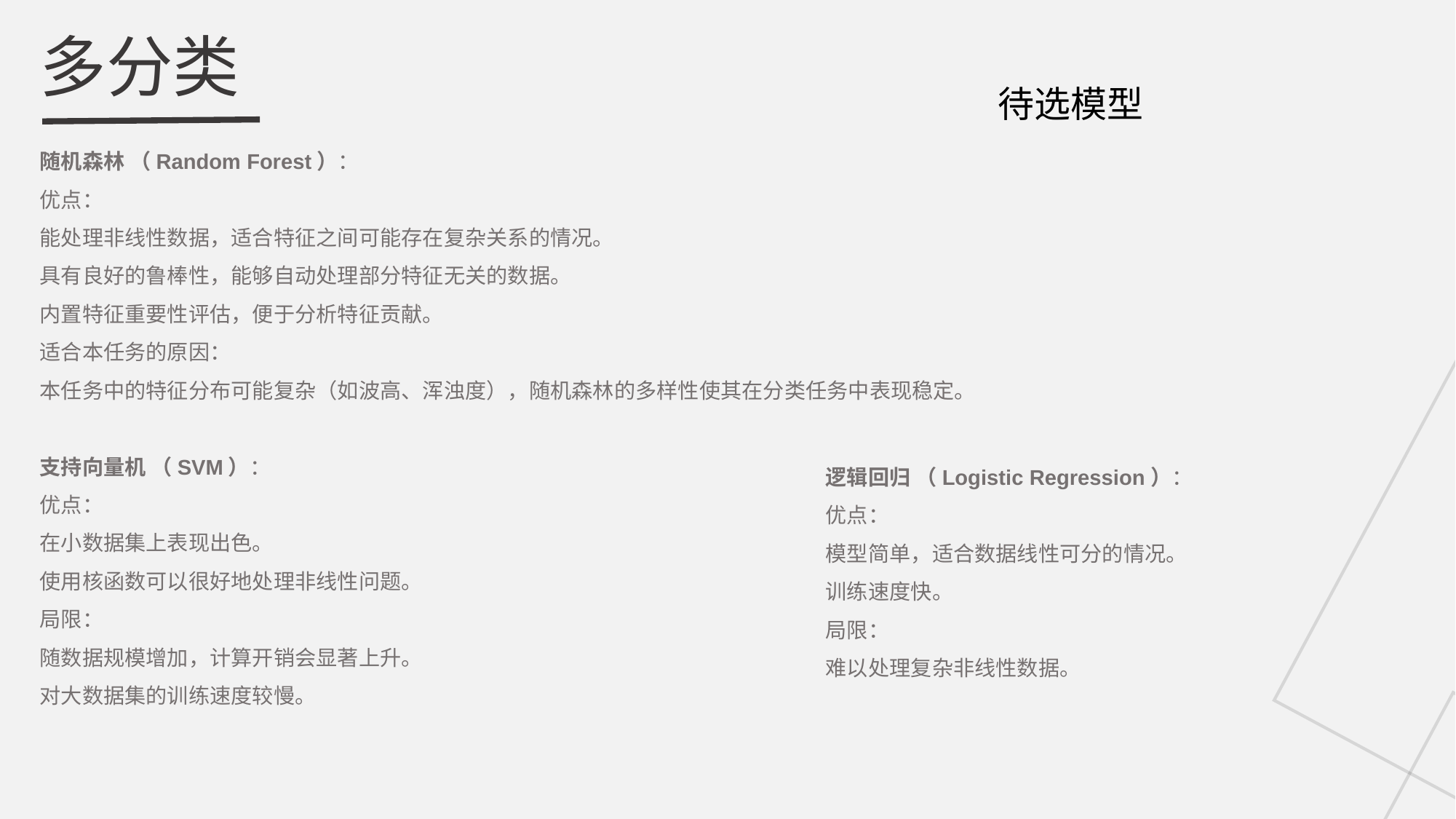

多分类
待选模型
随机森林 （Random Forest）：
优点：
能处理非线性数据，适合特征之间可能存在复杂关系的情况。
具有良好的鲁棒性，能够自动处理部分特征无关的数据。
内置特征重要性评估，便于分析特征贡献。
适合本任务的原因：
本任务中的特征分布可能复杂（如波高、浑浊度），随机森林的多样性使其在分类任务中表现稳定。

支持向量机 （SVM）：
优点：
在小数据集上表现出色。
使用核函数可以很好地处理非线性问题。
局限：
随数据规模增加，计算开销会显著上升。
对大数据集的训练速度较慢。

逻辑回归 （Logistic Regression）：
优点：
模型简单，适合数据线性可分的情况。
训练速度快。
局限：
难以处理复杂非线性数据。